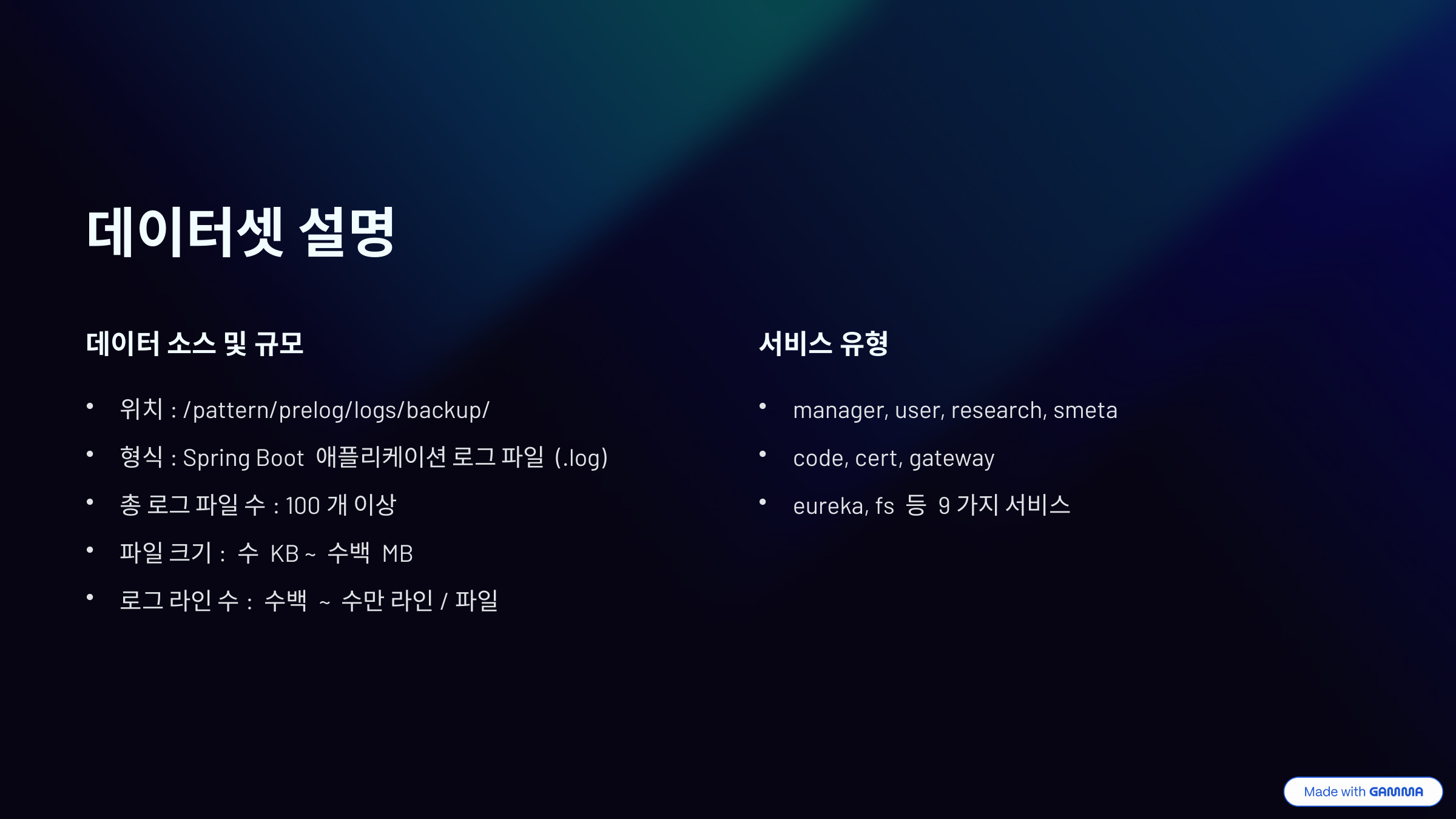

데이터셋 설명
데이터 소스 및 규모
서비스 유형
위치: /pattern/prelog/logs/backup/
manager, user, research, smeta
형식: Spring Boot 애플리케이션 로그 파일 (.log)
code, cert, gateway
총 로그 파일 수: 100개 이상
eureka, fs 등 9가지 서비스
파일 크기: 수 KB ~ 수백 MB
로그 라인 수: 수백 ~ 수만 라인/파일